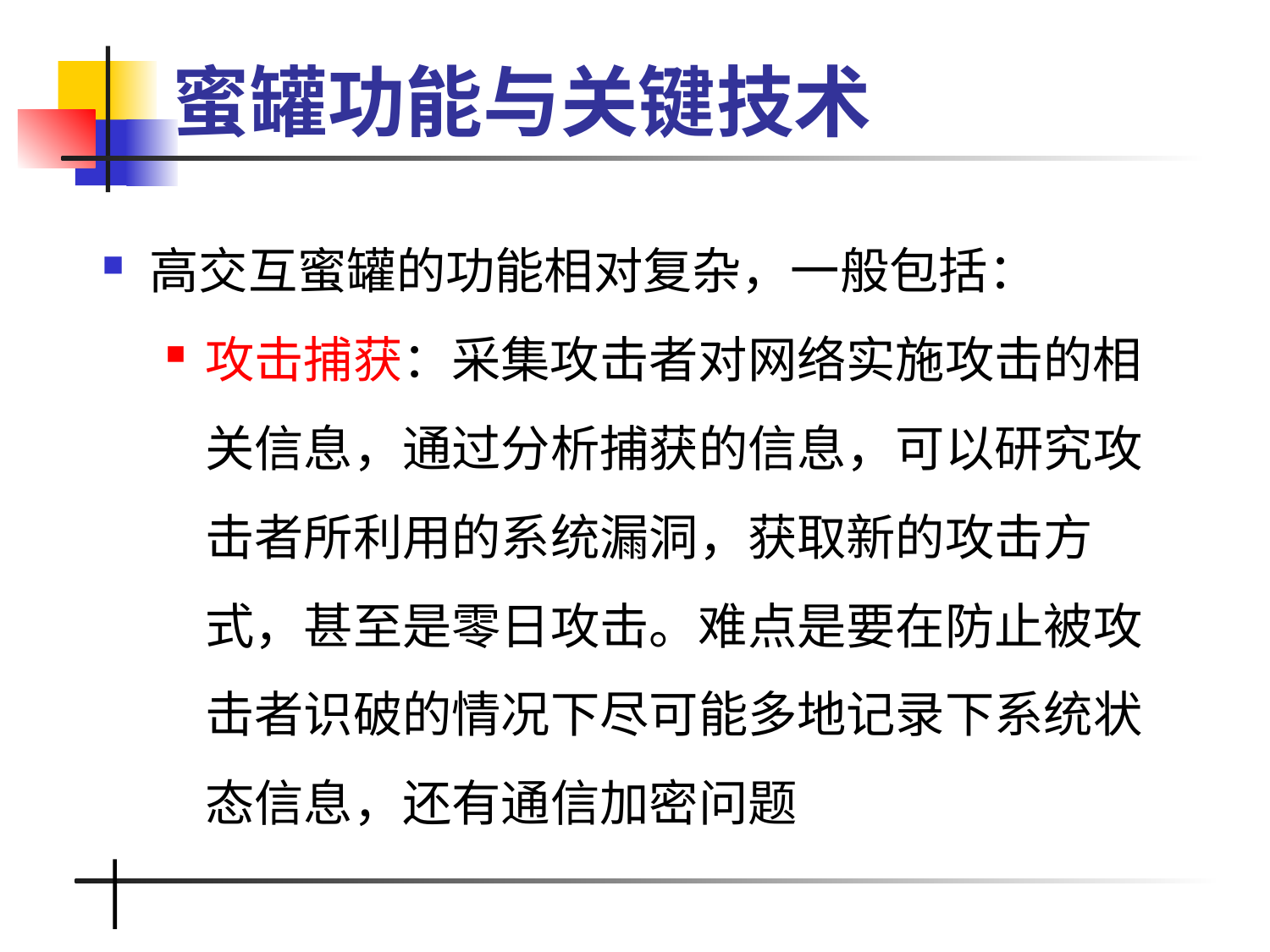

# 蜜罐功能与关键技术
高交互蜜罐的功能相对复杂，一般包括：
攻击捕获：采集攻击者对网络实施攻击的相关信息，通过分析捕获的信息，可以研究攻击者所利用的系统漏洞，获取新的攻击方式，甚至是零日攻击。难点是要在防止被攻击者识破的情况下尽可能多地记录下系统状态信息，还有通信加密问题